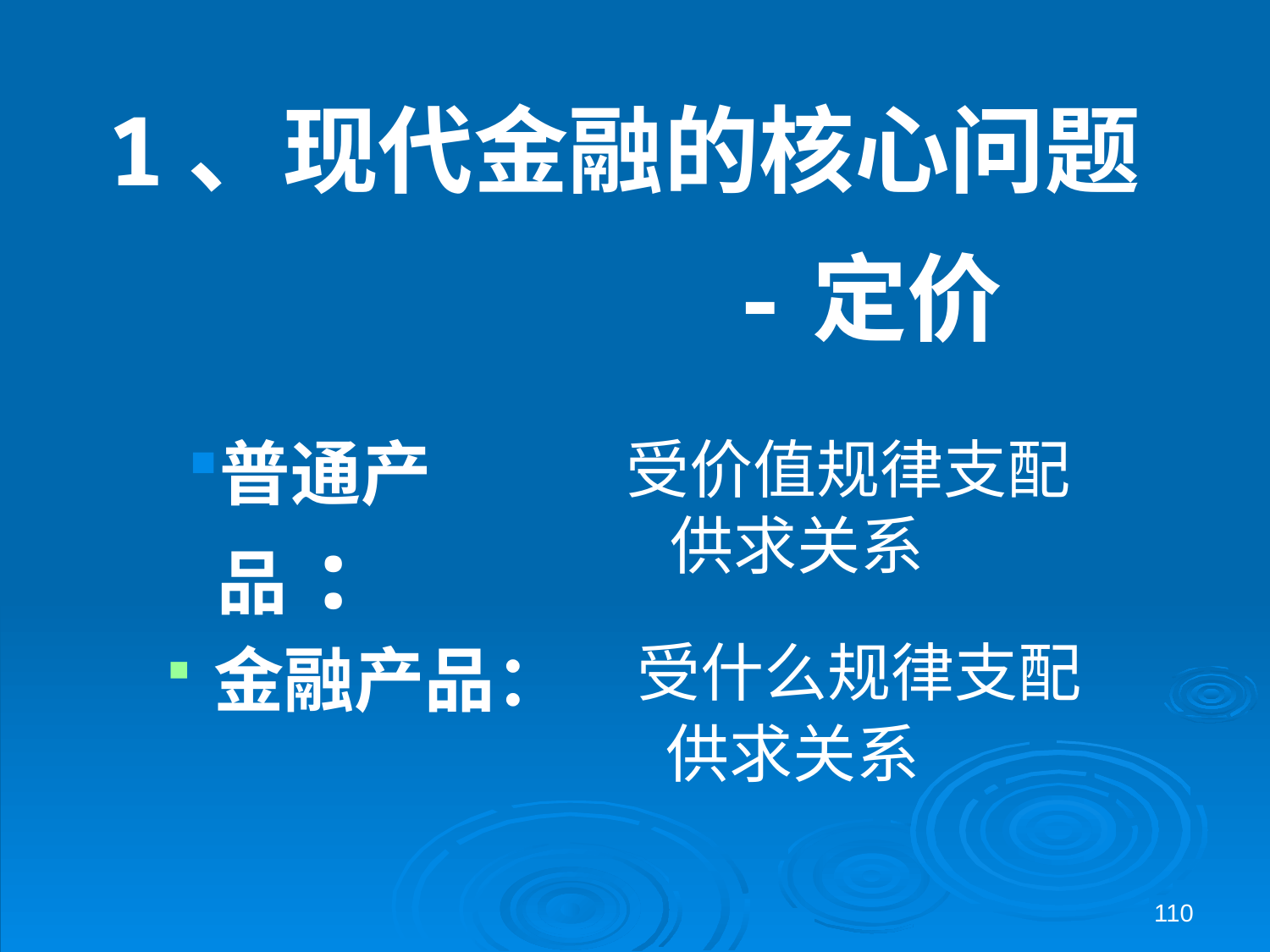

1、现代金融的核心问题
-定价
普通产品:
受价值规律支配
  供求关系

金融产品：
受什么规律支配
 供求关系

110